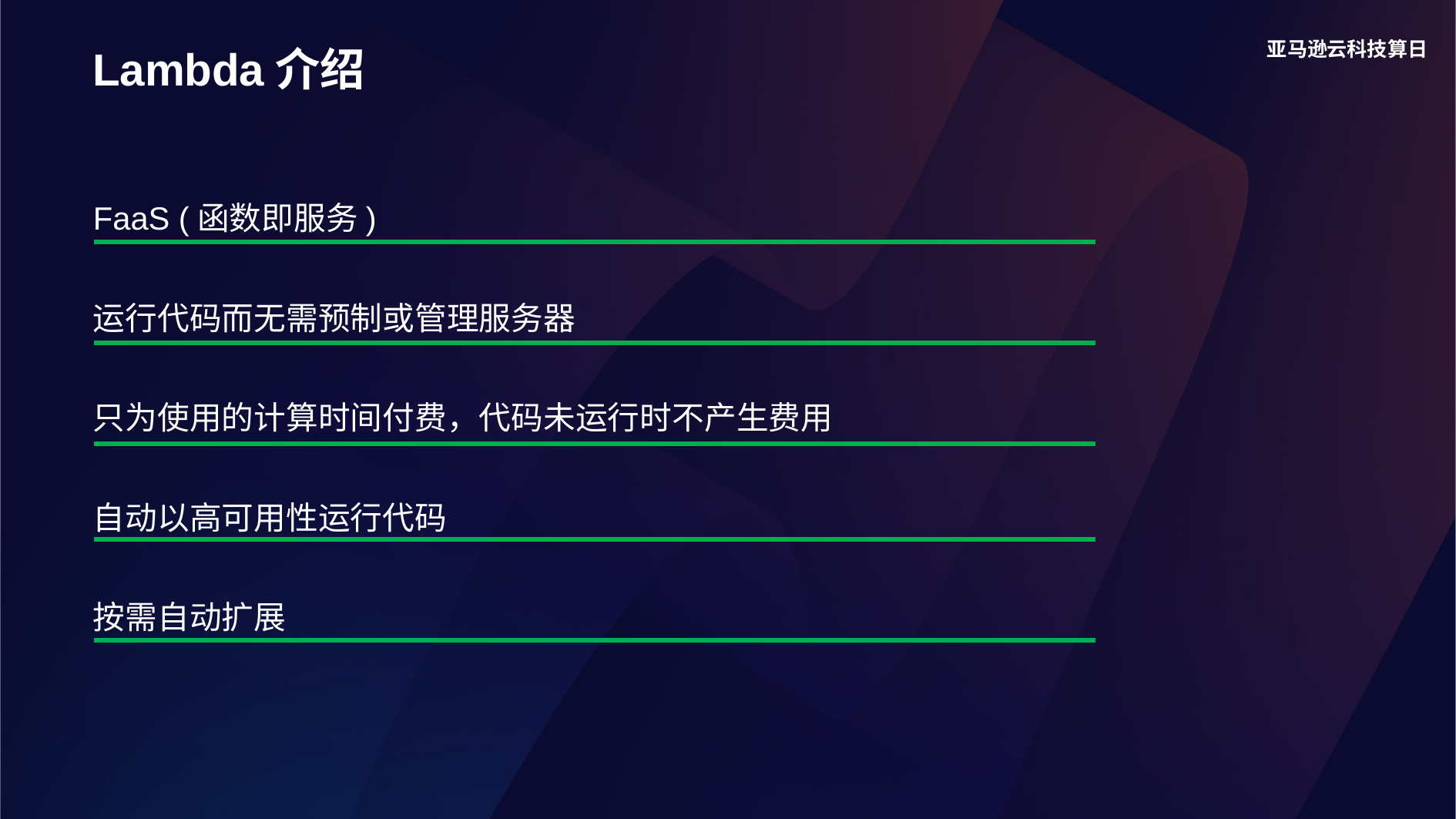

Lambda介绍
FaaS (函数即服务)

运行代码而无需预制或管理服务器

只为使用的计算时间付费，代码未运行时不产生费用

自动以高可用性运行代码

按需自动扩展